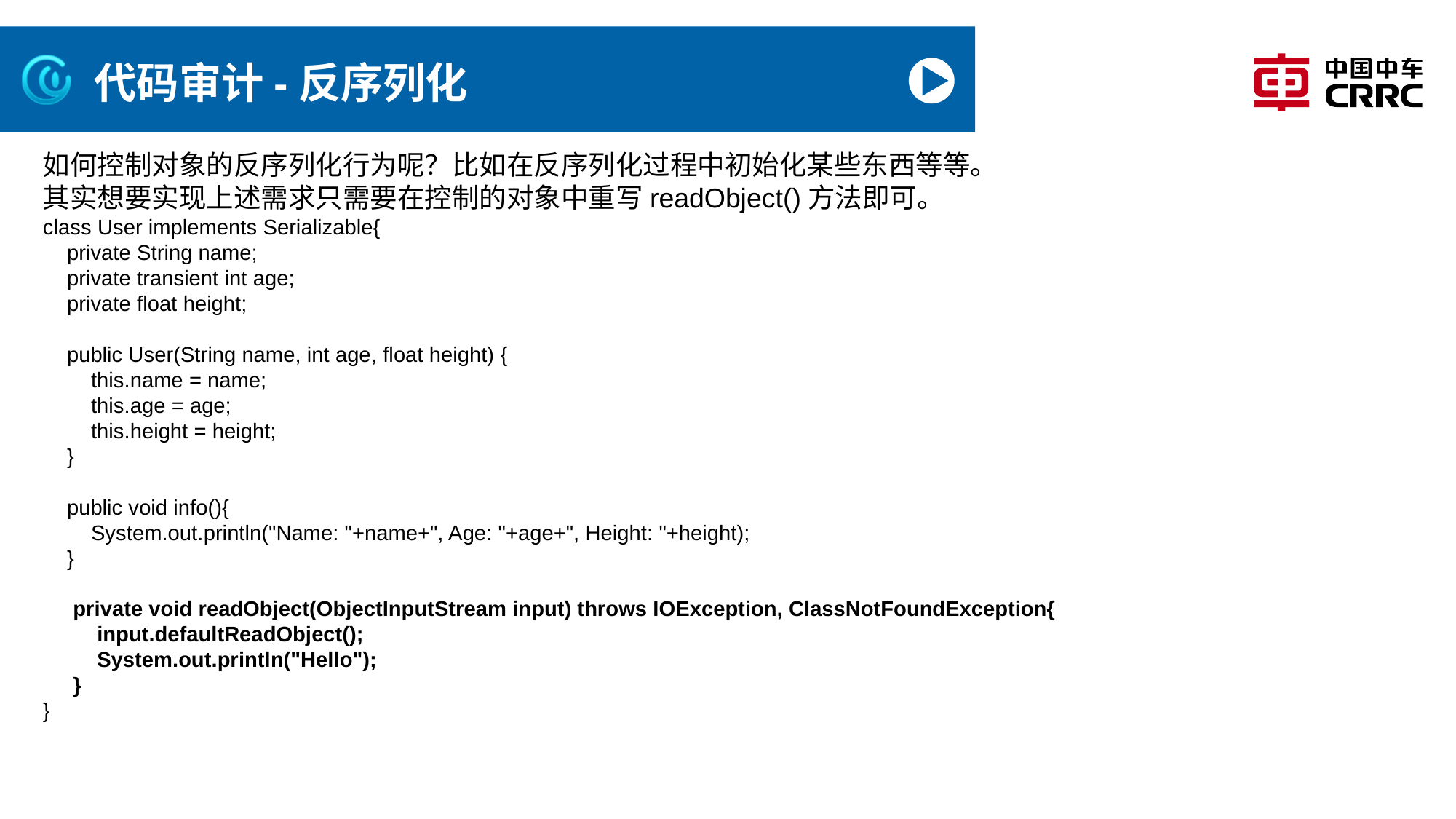

# 代码审计-反序列化
如何控制对象的反序列化行为呢？比如在反序列化过程中初始化某些东西等等。
其实想要实现上述需求只需要在控制的对象中重写readObject()方法即可。
class User implements Serializable{
    private String name;
    private transient int age;
    private float height;

    public User(String name, int age, float height) {
        this.name = name;
        this.age = age;
        this.height = height;
    }

    public void info(){
        System.out.println("Name: "+name+", Age: "+age+", Height: "+height);
    }

     private void readObject(ObjectInputStream input) throws IOException, ClassNotFoundException{
         input.defaultReadObject();
         System.out.println("Hello");
     }
}
130